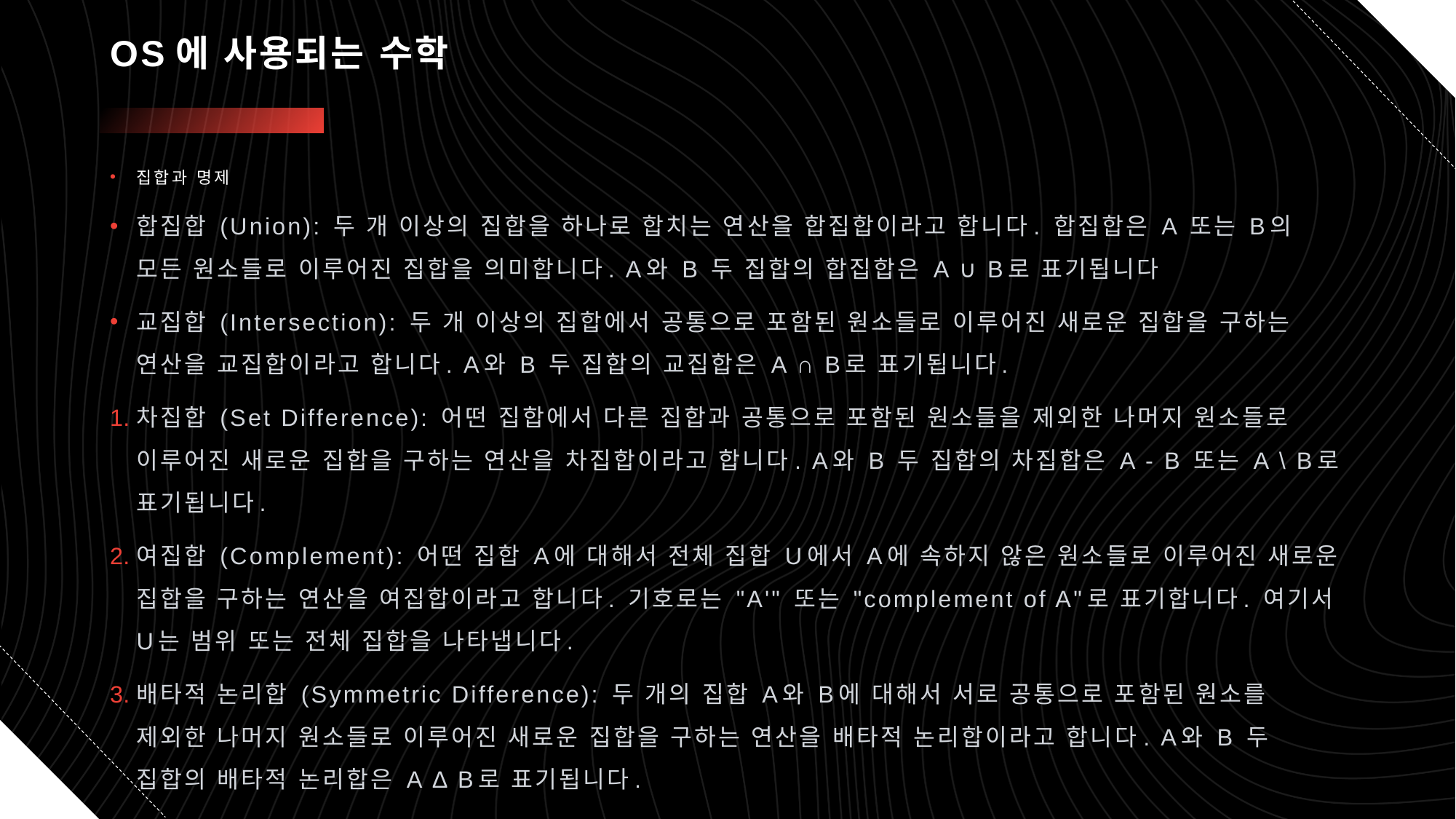

# OS에 사용되는 수학
집합과 명제
합집합 (Union): 두 개 이상의 집합을 하나로 합치는 연산을 합집합이라고 합니다. 합집합은 A 또는 B의 모든 원소들로 이루어진 집합을 의미합니다. A와 B 두 집합의 합집합은 A ∪ B로 표기됩니다
교집합 (Intersection): 두 개 이상의 집합에서 공통으로 포함된 원소들로 이루어진 새로운 집합을 구하는 연산을 교집합이라고 합니다. A와 B 두 집합의 교집합은 A ∩ B로 표기됩니다.
차집합 (Set Difference): 어떤 집합에서 다른 집합과 공통으로 포함된 원소들을 제외한 나머지 원소들로 이루어진 새로운 집합을 구하는 연산을 차집합이라고 합니다. A와 B 두 집합의 차집합은 A - B 또는 A \ B로 표기됩니다.
여집합 (Complement): 어떤 집합 A에 대해서 전체 집합 U에서 A에 속하지 않은 원소들로 이루어진 새로운 집합을 구하는 연산을 여집합이라고 합니다. 기호로는 "A'" 또는 "complement of A"로 표기합니다. 여기서 U는 범위 또는 전체 집합을 나타냅니다.
배타적 논리합 (Symmetric Difference): 두 개의 집합 A와 B에 대해서 서로 공통으로 포함된 원소를 제외한 나머지 원소들로 이루어진 새로운 집합을 구하는 연산을 배타적 논리합이라고 합니다. A와 B 두 집합의 배타적 논리합은 A Δ B로 표기됩니다.